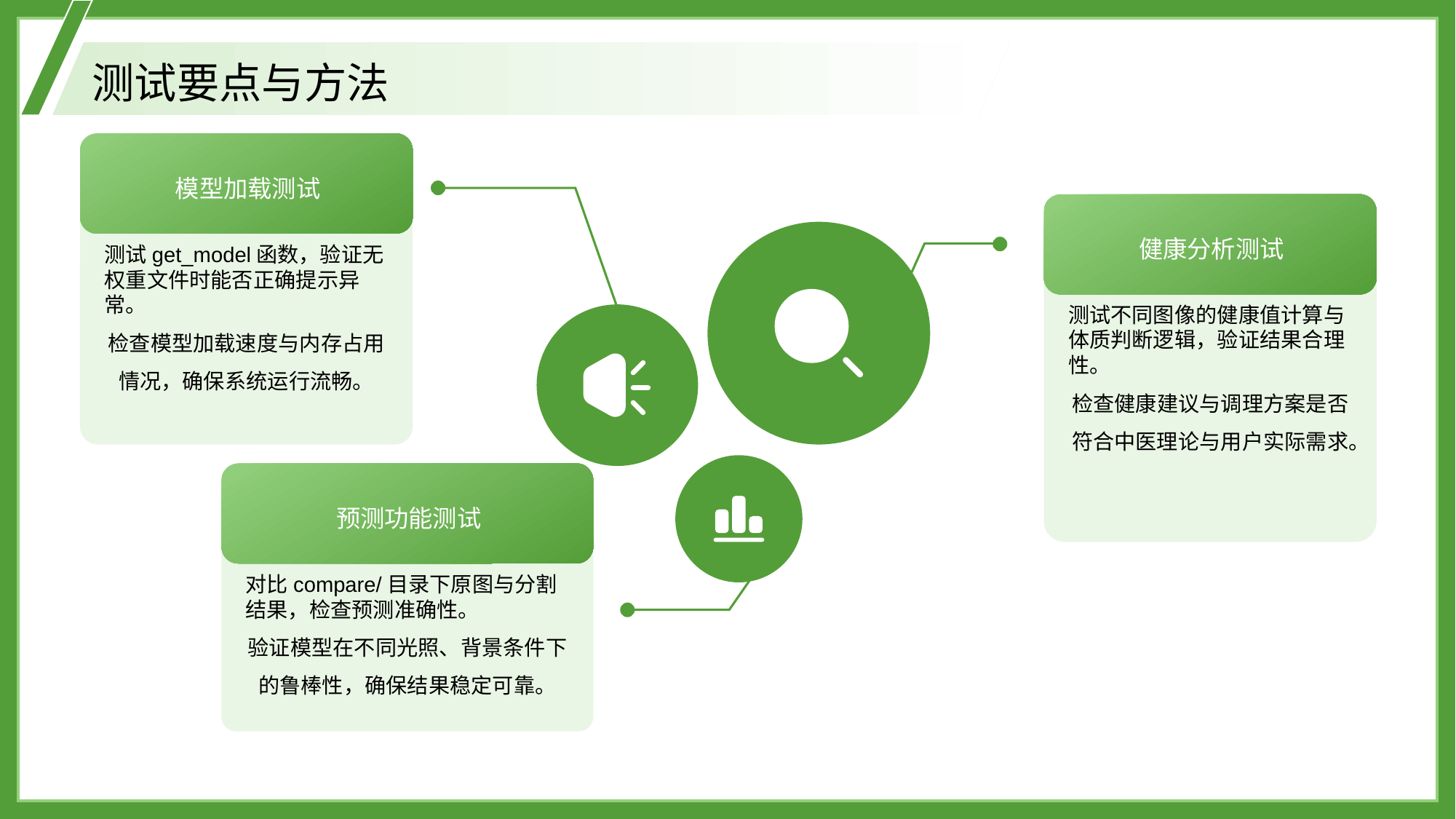

测试要点与方法

模型加载测试

健康分析测试

测试get_model函数，验证无权重文件时能否正确提示异常。
检查模型加载速度与内存占用情况，确保系统运行流畅。

测试不同图像的健康值计算与体质判断逻辑，验证结果合理性。
检查健康建议与调理方案是否符合中医理论与用户实际需求。

预测功能测试

对比compare/目录下原图与分割结果，检查预测准确性。
验证模型在不同光照、背景条件下的鲁棒性，确保结果稳定可靠。